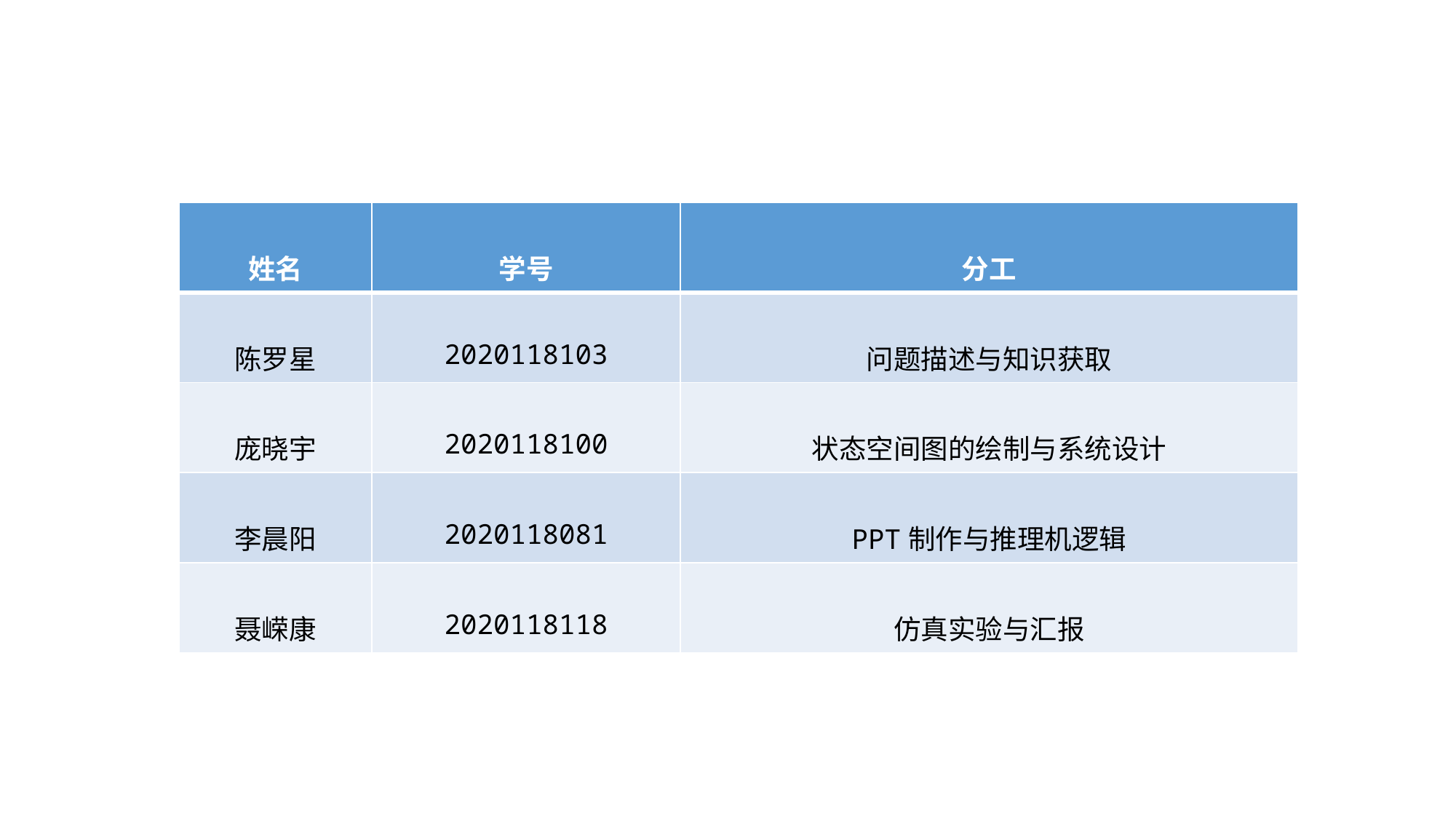

| 姓名 | 学号 | 分工 |
| --- | --- | --- |
| 陈罗星 | 2020118103 | 问题描述与知识获取 |
| 庞晓宇 | 2020118100 | 状态空间图的绘制与系统设计 |
| 李晨阳 | 2020118081 | PPT制作与推理机逻辑 |
| 聂嵘康 | 2020118118 | 仿真实验与汇报 |